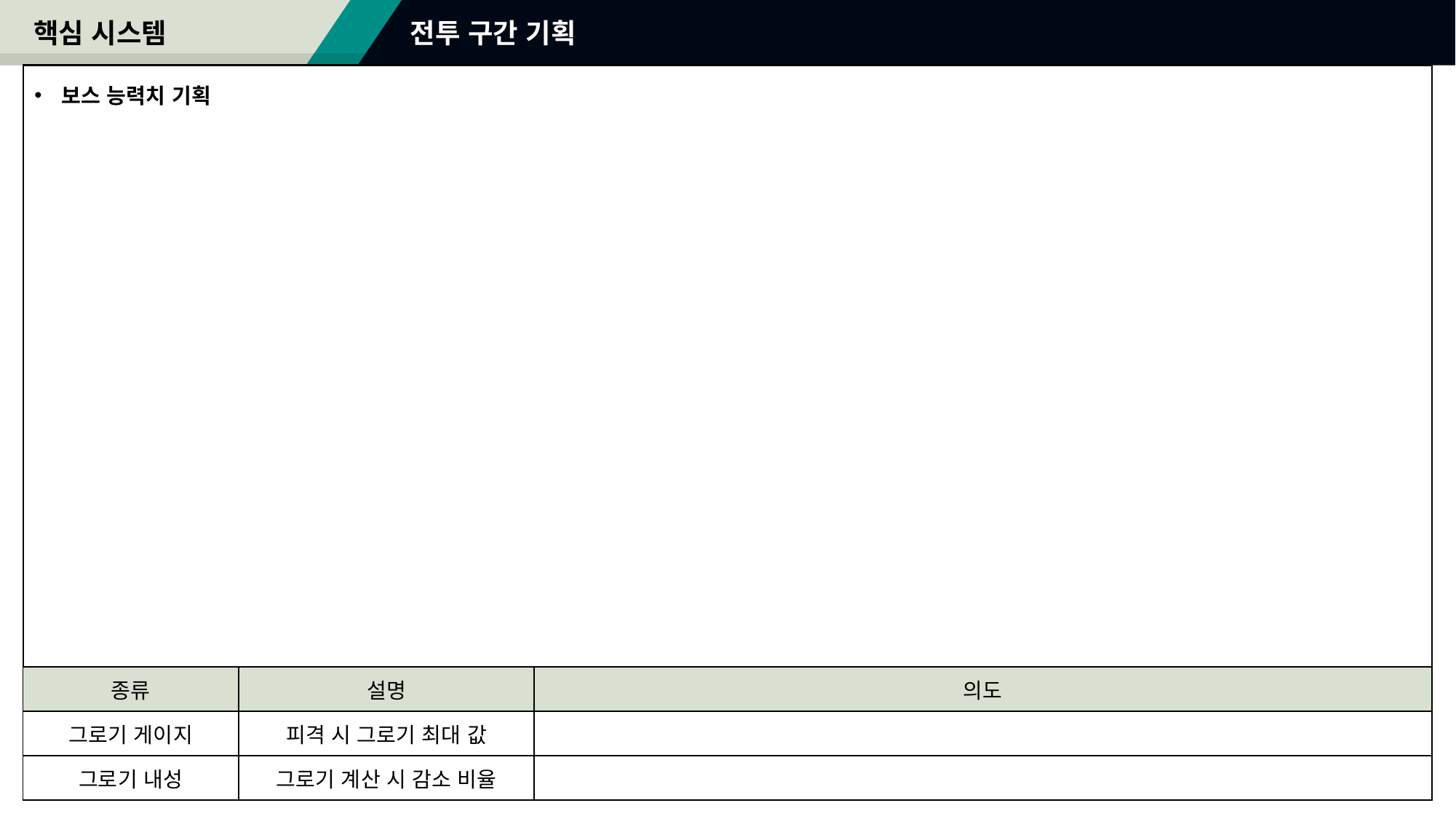

핵심 시스템
# 전투 구간 기획
보스 능력치 기획
| 종류 | 설명 | 의도 |
| --- | --- | --- |
| 그로기 게이지 | 피격 시 그로기 최대 값 |  |
| 그로기 내성 | 그로기 계산 시 감소 비율 |  |